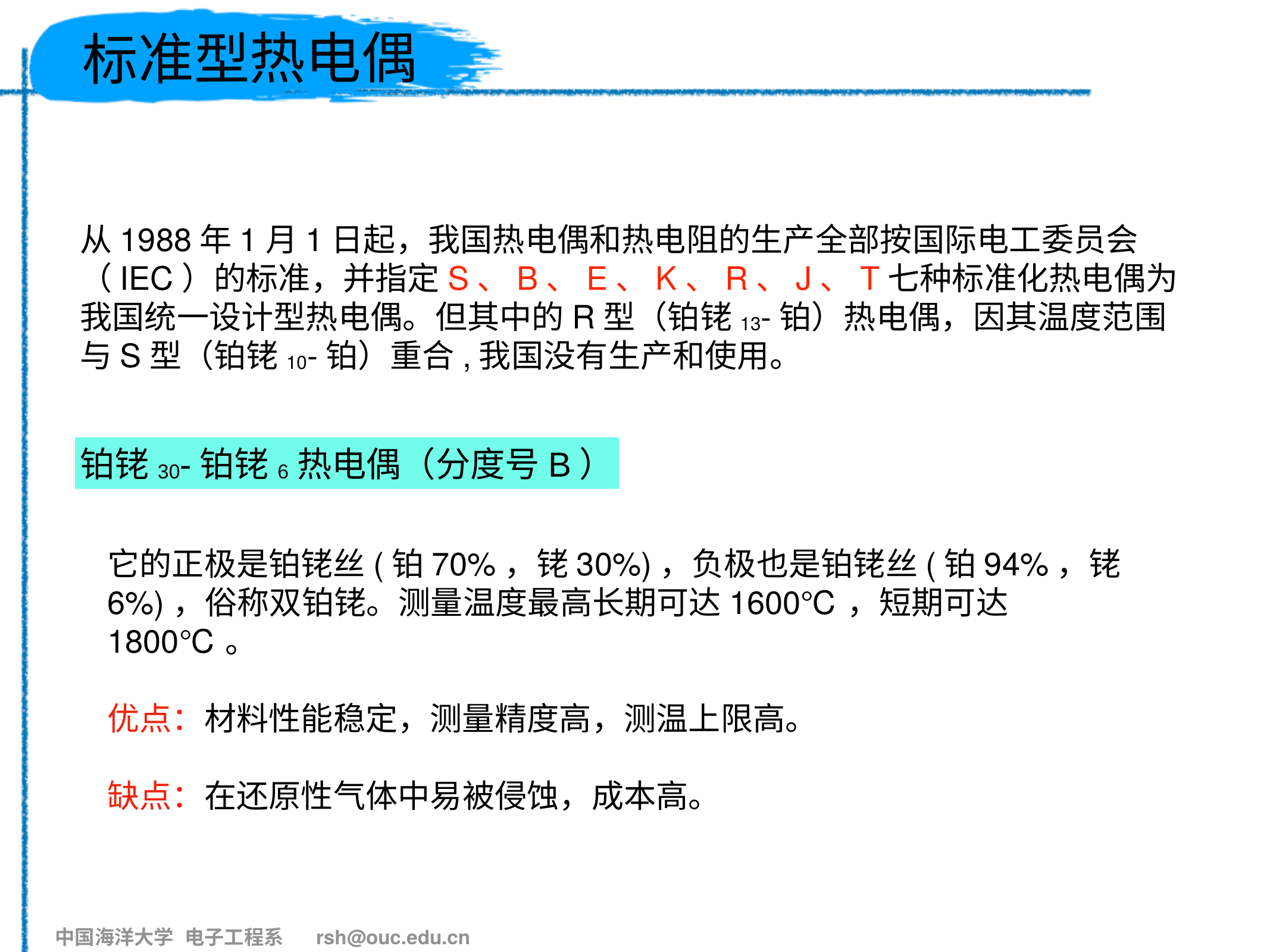

# 标准型热电偶
从1988年1月1日起，我国热电偶和热电阻的生产全部按国际电工委员会（IEC）的标准，并指定S、B、E、K、R、J、T七种标准化热电偶为我国统一设计型热电偶。但其中的R型（铂铑13-铂）热电偶，因其温度范围与S型（铂铑10-铂）重合,我国没有生产和使用。
铂铑30-铂铑6热电偶（分度号B）
它的正极是铂铑丝(铂70%，铑30%)，负极也是铂铑丝(铂94%，铑6%)，俗称双铂铑。测量温度最高长期可达1600℃，短期可达1800℃。

优点：材料性能稳定，测量精度高，测温上限高。

缺点：在还原性气体中易被侵蚀，成本高。